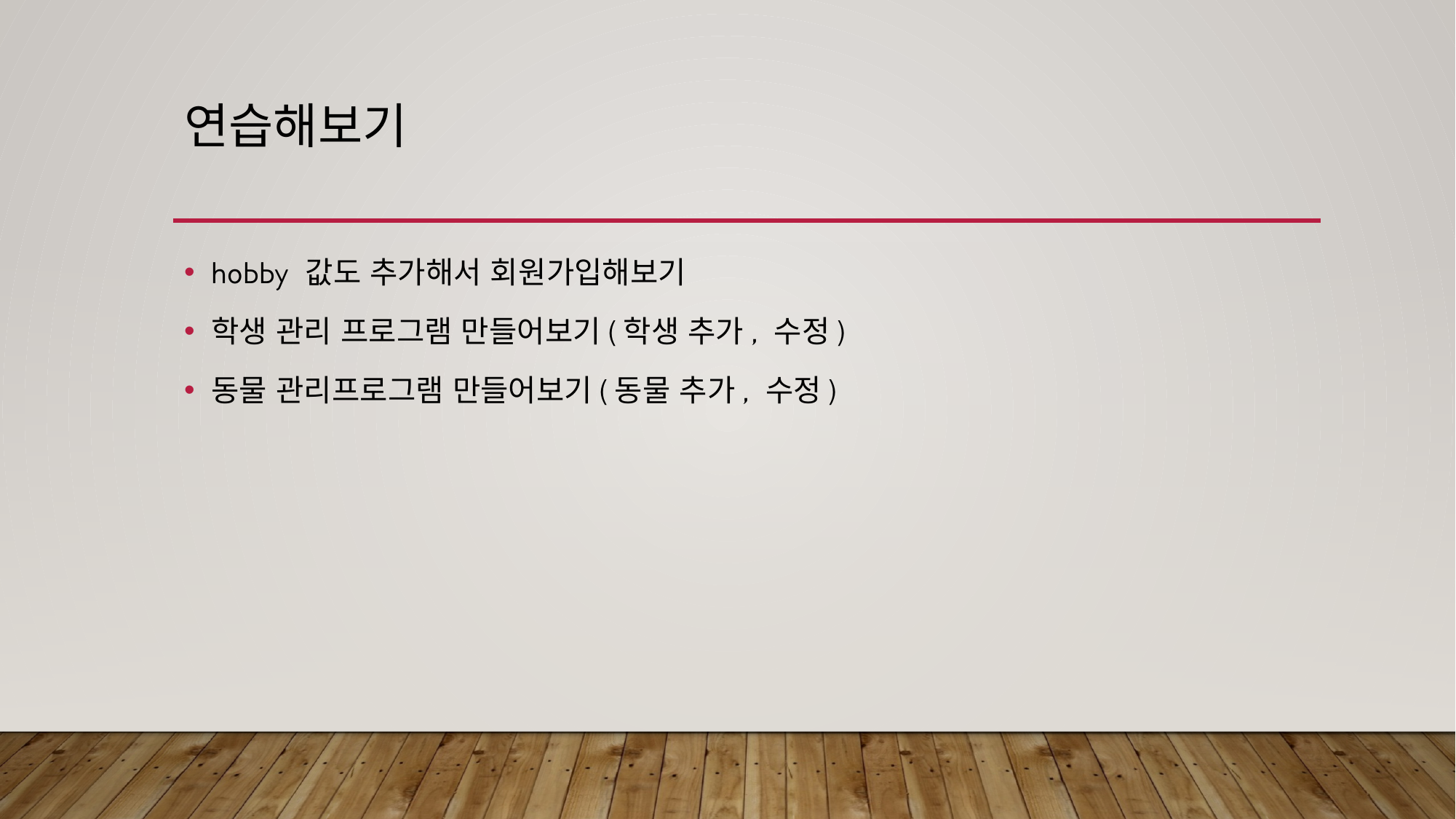

# 연습해보기
hobby 값도 추가해서 회원가입해보기
학생 관리 프로그램 만들어보기(학생 추가, 수정)
동물 관리프로그램 만들어보기(동물 추가, 수정)